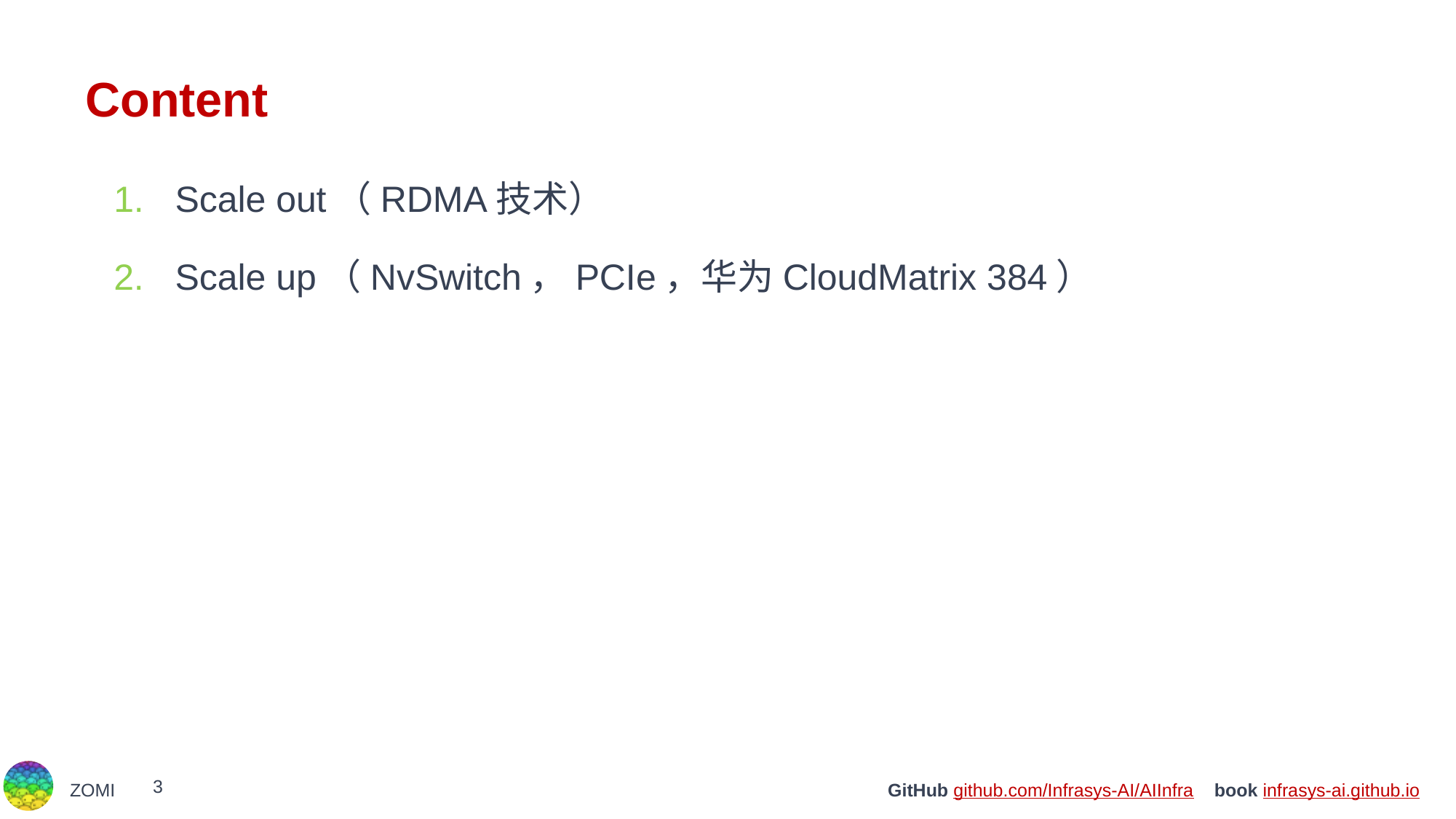

# Content
Scale out（RDMA技术）
Scale up（NvSwitch，PCIe，华为CloudMatrix 384）